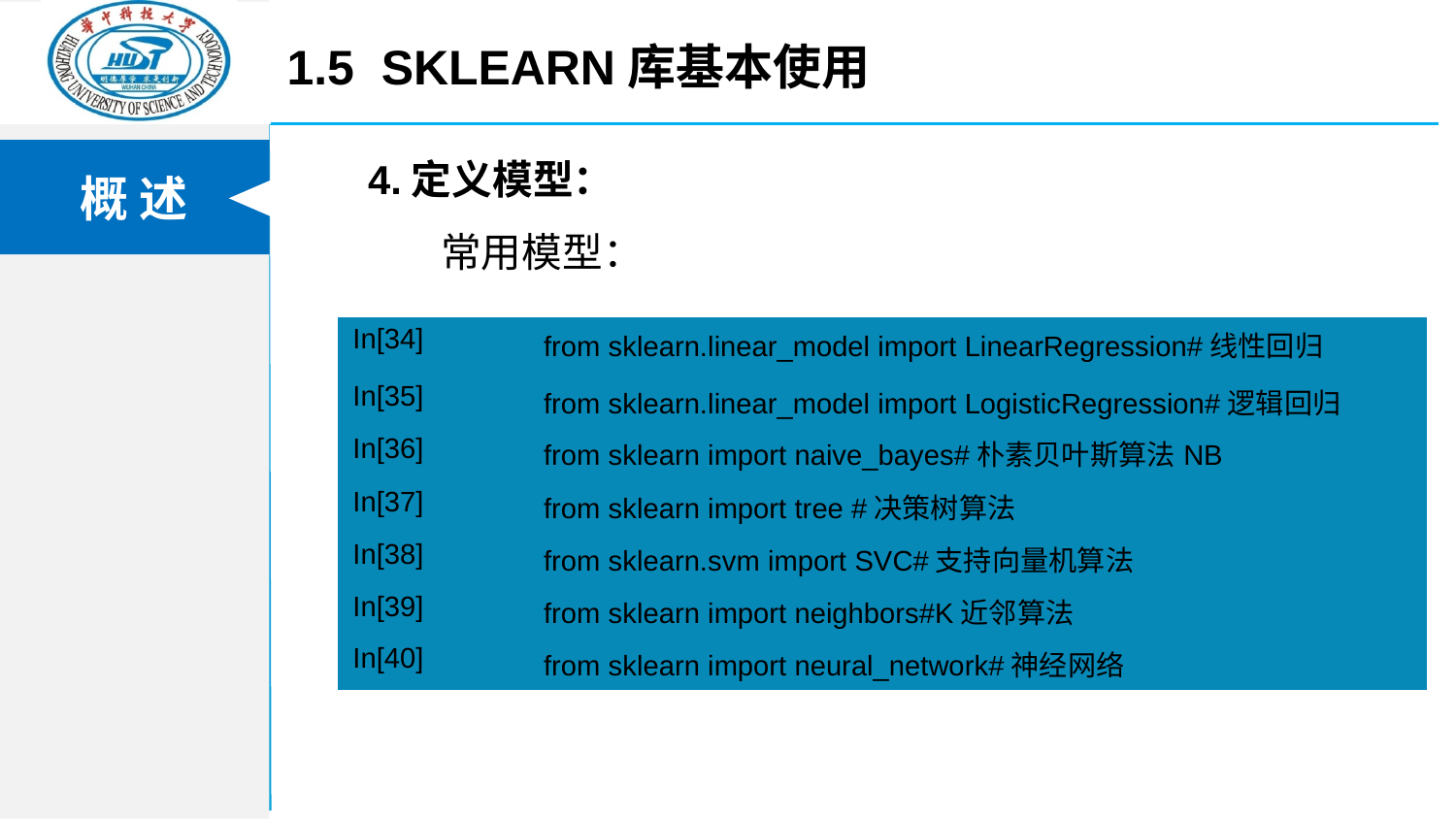

1.5  Sklearn库基本使用
4.定义模型：
常用模型：

| In[34] | from sklearn.linear\_model import LinearRegression#线性回归 |
| --- | --- |
| In[35] | from sklearn.linear\_model import LogisticRegression#逻辑回归 |
| In[36] | from sklearn import naive\_bayes#朴素贝叶斯算法NB |
| In[37] | from sklearn import tree #决策树算法 |
| In[38] | from sklearn.svm import SVC#支持向量机算法 |
| In[39] | from sklearn import neighbors#K近邻算法 |
| In[40] | from sklearn import neural\_network#神经网络 |